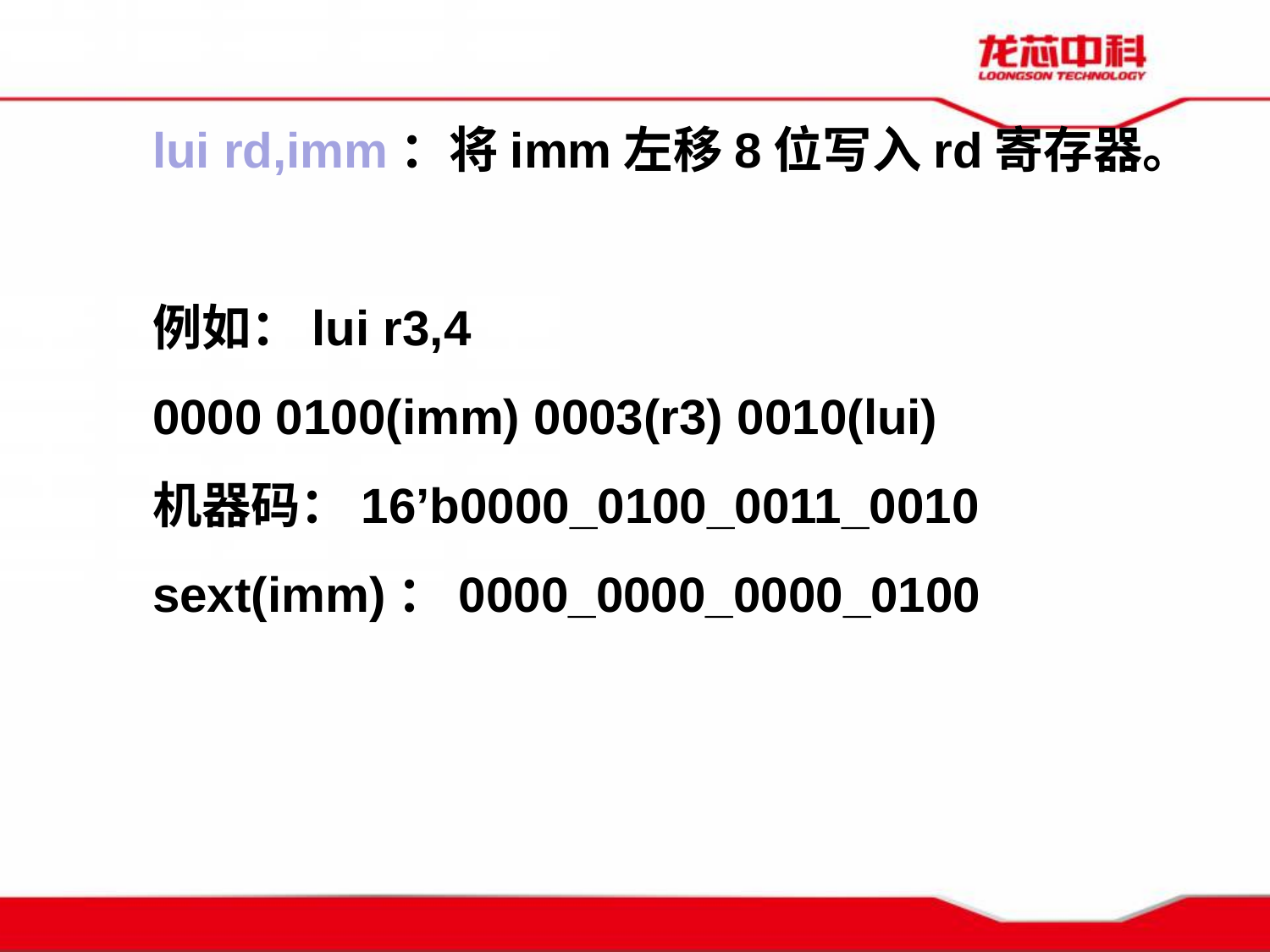

lui rd,imm：将imm左移8位写入rd寄存器。

例如：lui r3,4
0000 0100(imm) 0003(r3) 0010(lui)
机器码：16’b0000_0100_0011_0010
sext(imm)：0000_0000_0000_0100